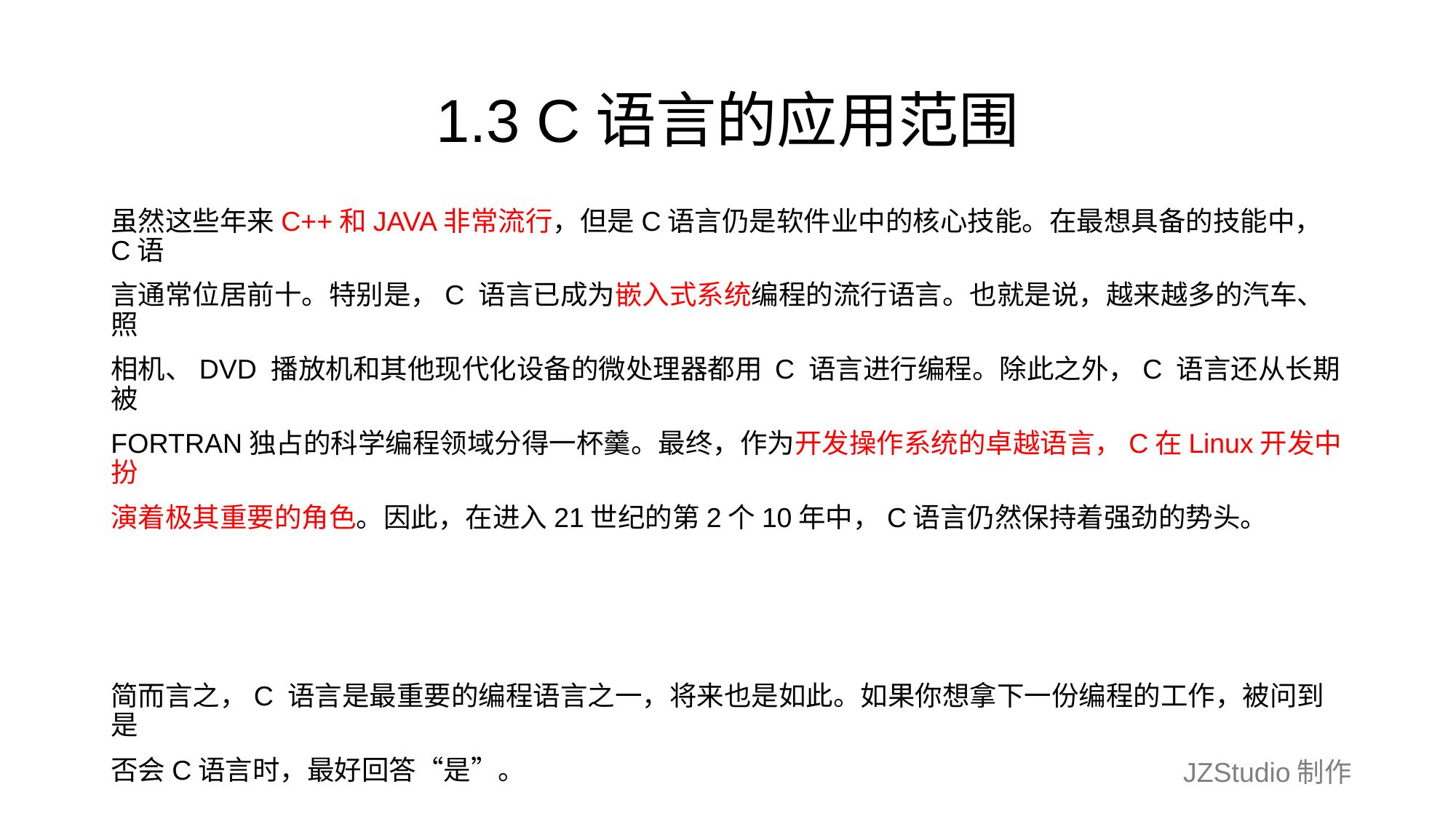

# 1.3 C语言的应用范围
虽然这些年来C++和JAVA非常流行，但是C语言仍是软件业中的核心技能。在最想具备的技能中，C语
言通常位居前十。特别是，C 语言已成为嵌入式系统编程的流行语言。也就是说，越来越多的汽车、照
相机、DVD 播放机和其他现代化设备的微处理器都用 C 语言进行编程。除此之外，C 语言还从长期被
FORTRAN独占的科学编程领域分得一杯羹。最终，作为开发操作系统的卓越语言，C在Linux开发中扮
演着极其重要的角色。因此，在进入21世纪的第2个10年中，C语言仍然保持着强劲的势头。

简而言之，C 语言是最重要的编程语言之一，将来也是如此。如果你想拿下一份编程的工作，被问到是
否会C语言时，最好回答“是”。